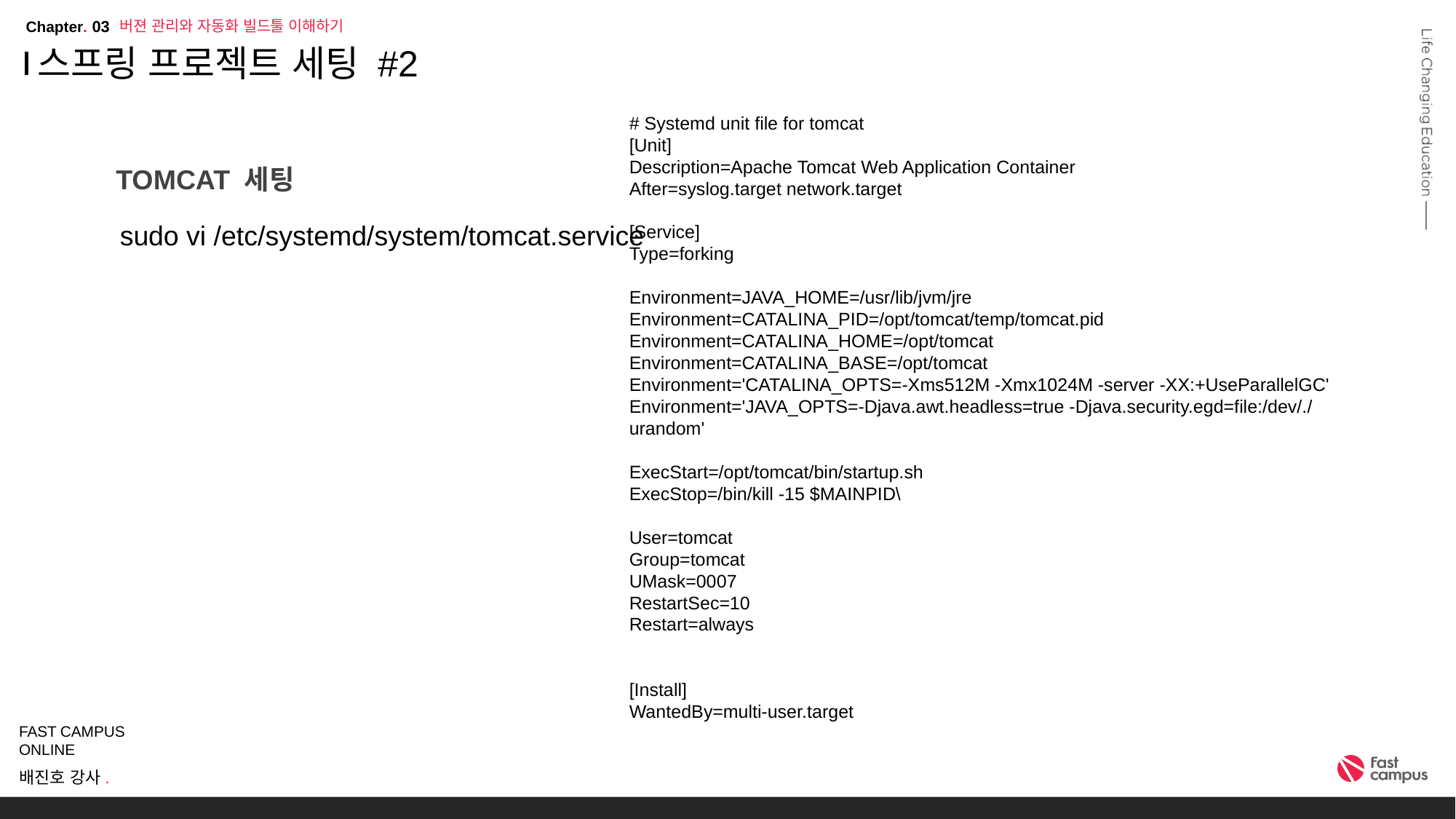

버젼 관리와 자동화 빌드툴 이해하기
03
# 스프링 프로젝트 세팅 #2
# Systemd unit file for tomcat
[Unit]
Description=Apache Tomcat Web Application Container
After=syslog.target network.target
[Service]
Type=forking
Environment=JAVA_HOME=/usr/lib/jvm/jre
Environment=CATALINA_PID=/opt/tomcat/temp/tomcat.pid
Environment=CATALINA_HOME=/opt/tomcat
Environment=CATALINA_BASE=/opt/tomcat
Environment='CATALINA_OPTS=-Xms512M -Xmx1024M -server -XX:+UseParallelGC'
Environment='JAVA_OPTS=-Djava.awt.headless=true -Djava.security.egd=file:/dev/./urandom'
ExecStart=/opt/tomcat/bin/startup.sh
ExecStop=/bin/kill -15 $MAINPID\
User=tomcat
Group=tomcat
UMask=0007
RestartSec=10
Restart=always

[Install]
WantedBy=multi-user.target
Tomcat 세팅
sudo vi /etc/systemd/system/tomcat.service